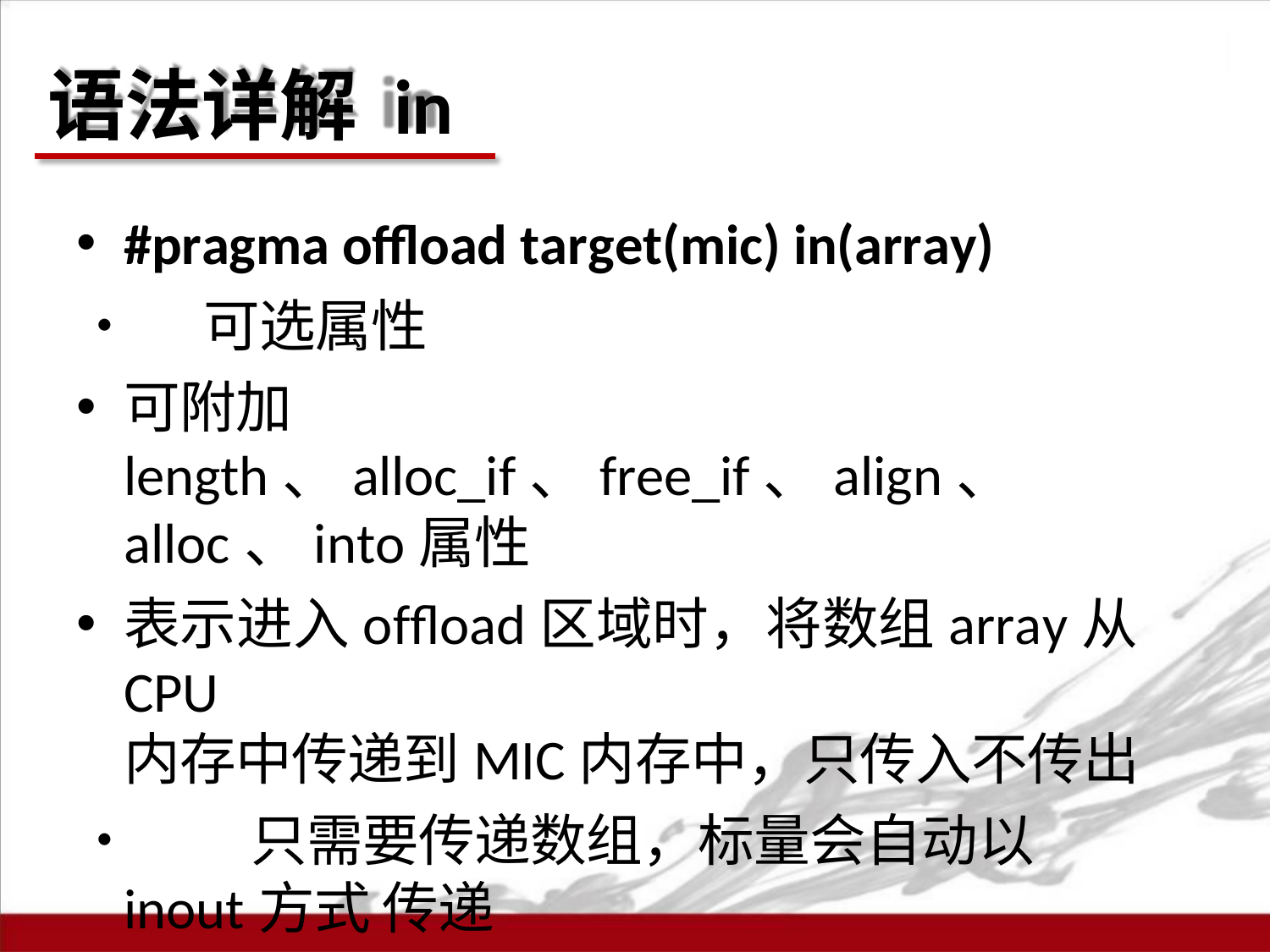

# 语法详解 in

#pragma offload target(mic) in(array)
•	可选属性
可附加length、alloc_if、free_if、align、
alloc、into属性
表示进入offload区域时，将数组array从CPU
内存中传递到MIC内存中，只传入不传出
•	只需要传递数组，标量会自动以inout方式 传递

48